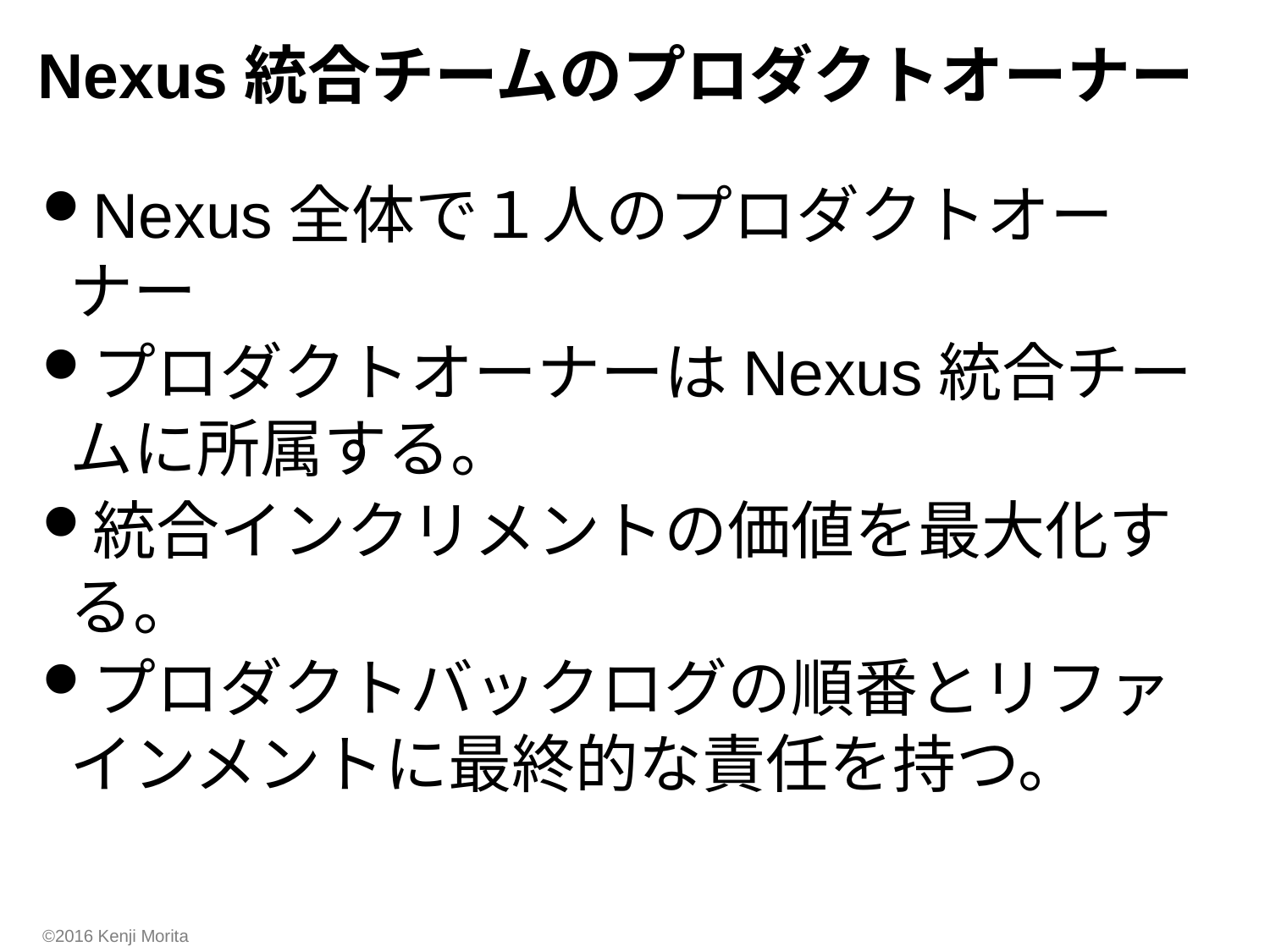

# Nexus統合チームのプロダクトオーナー
Nexus全体で１人のプロダクトオーナー
プロダクトオーナーはNexus統合チームに所属する。
統合インクリメントの価値を最大化する。
プロダクトバックログの順番とリファインメントに最終的な責任を持つ。